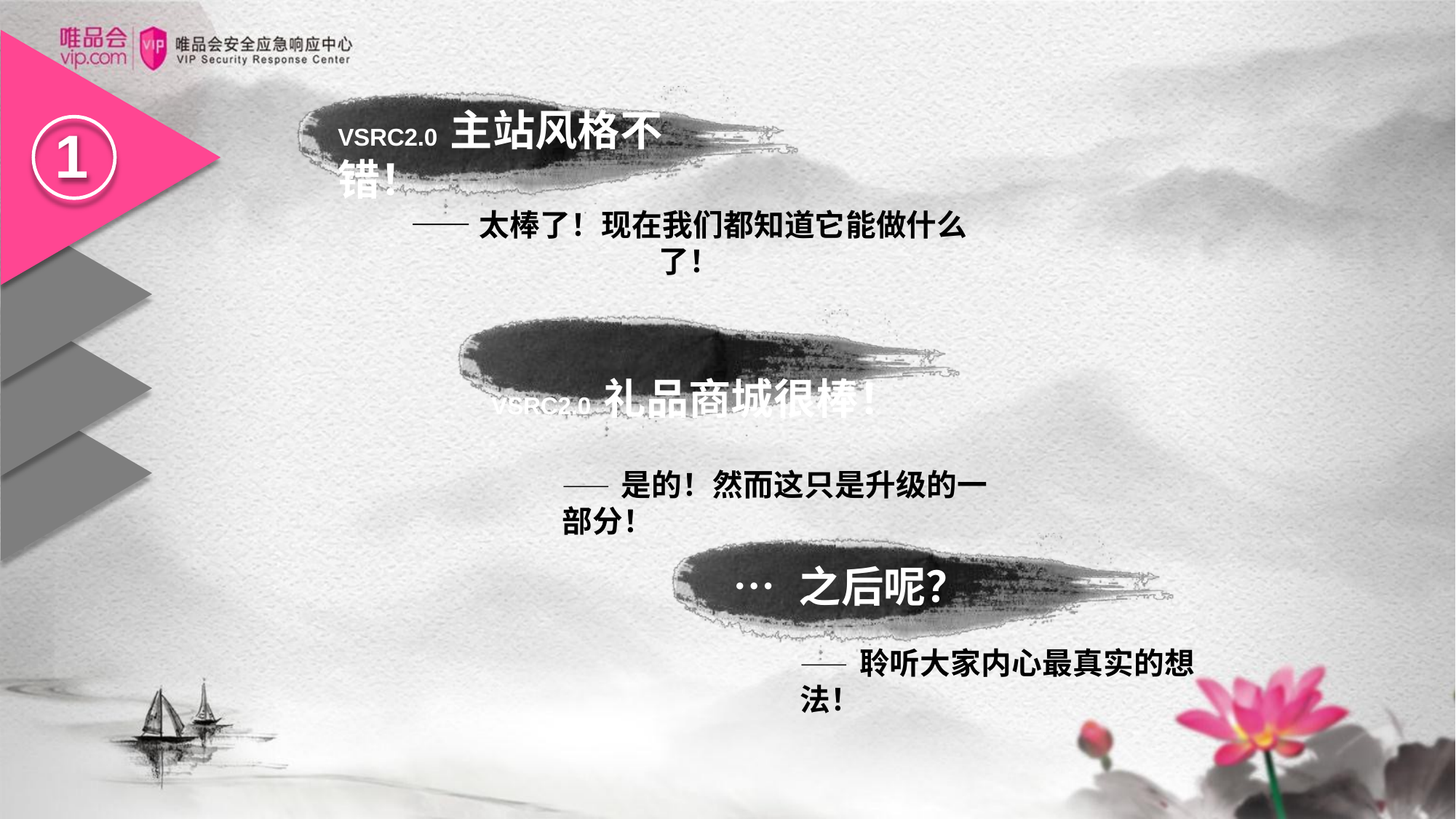

# VSRC2.0 主站风格不错！

1
——太棒了！现在我们都知道它能做什么了！

VSRC2.0 礼品商城很棒！

—— 是的！然而这只是升级的一部分！

…	之后呢？
—— 聆听大家内心最真实的想法！